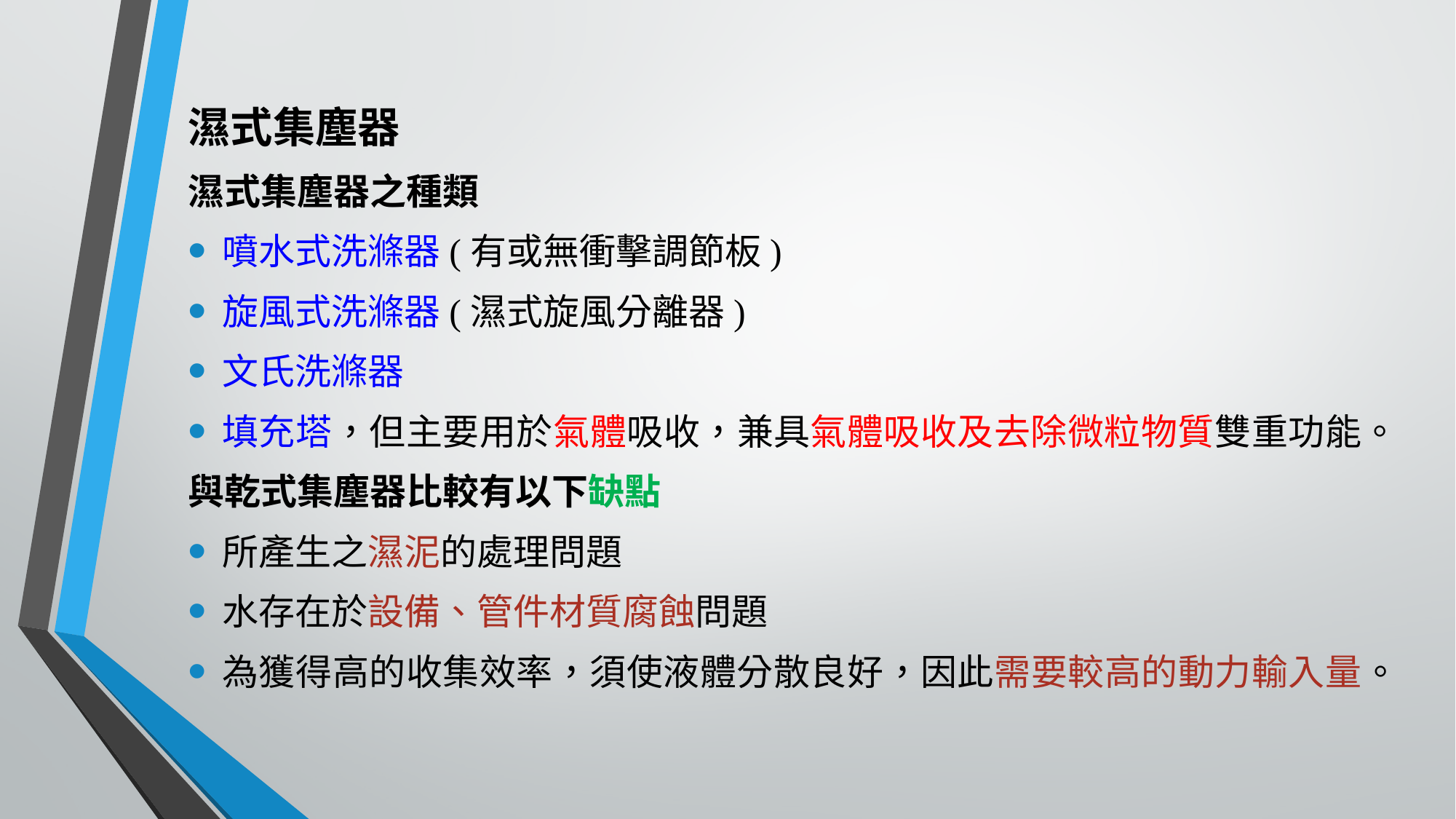

濕式集塵器
濕式集塵器之種類
噴水式洗滌器(有或無衝擊調節板)
旋風式洗滌器(濕式旋風分離器)
文氏洗滌器
填充塔，但主要用於氣體吸收，兼具氣體吸收及去除微粒物質雙重功能。
與乾式集塵器比較有以下缺點
所產生之濕泥的處理問題
水存在於設備、管件材質腐蝕問題
為獲得高的收集效率，須使液體分散良好，因此需要較高的動力輸入量。